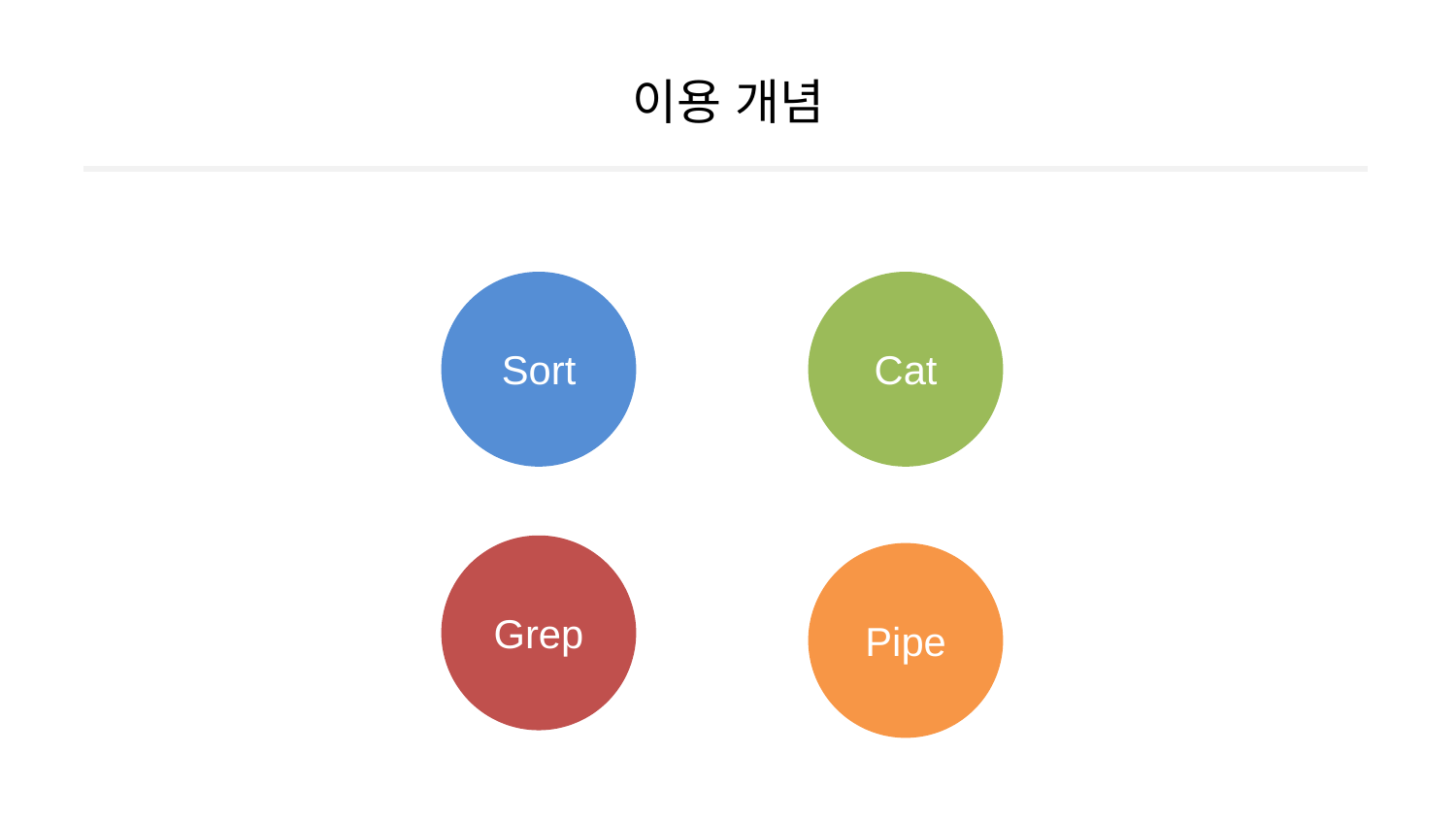

# 이용 개념

Sort
Cat

Grep
Pipe